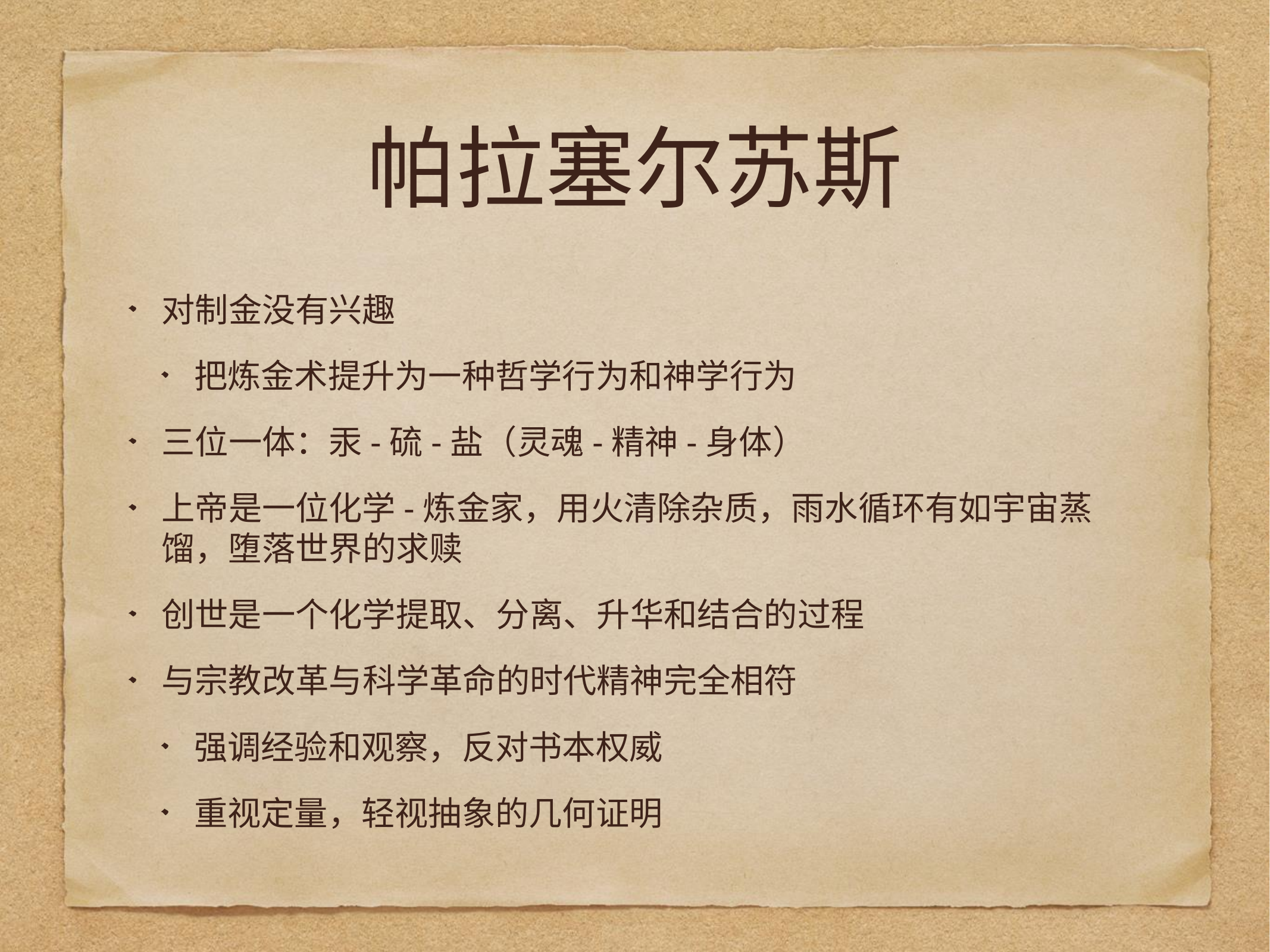

# 帕拉塞尔苏斯
对制金没有兴趣
把炼金术提升为一种哲学行为和神学行为
三位一体：汞-硫-盐（灵魂-精神-身体）
上帝是一位化学-炼金家，用火清除杂质，雨水循环有如宇宙蒸馏，堕落世界的求赎
创世是一个化学提取、分离、升华和结合的过程
与宗教改革与科学革命的时代精神完全相符
强调经验和观察，反对书本权威
重视定量，轻视抽象的几何证明